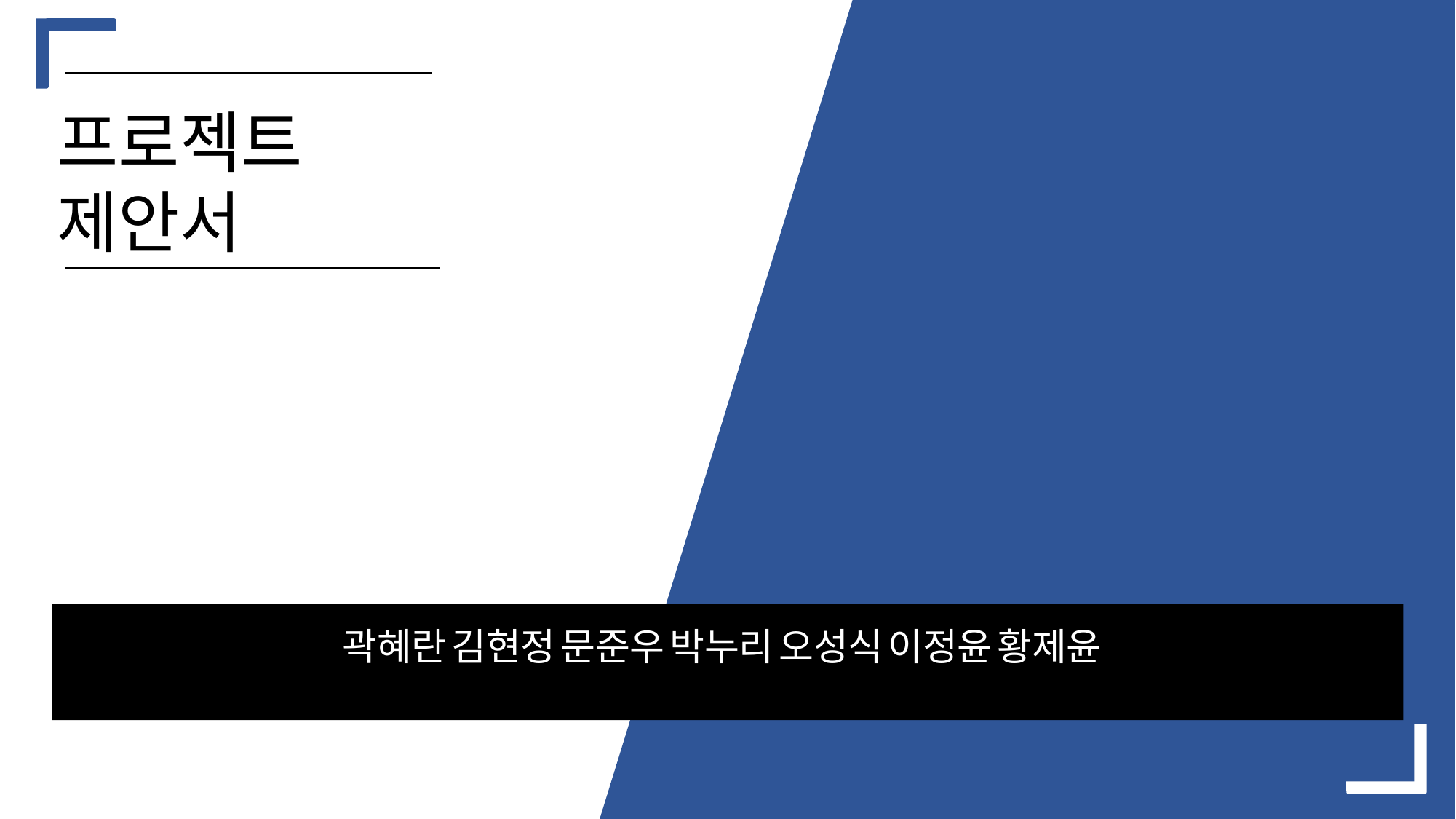

프로젝트
제안서

곽혜란	김현정	문준우	박누리	오성식	이정윤	황제윤